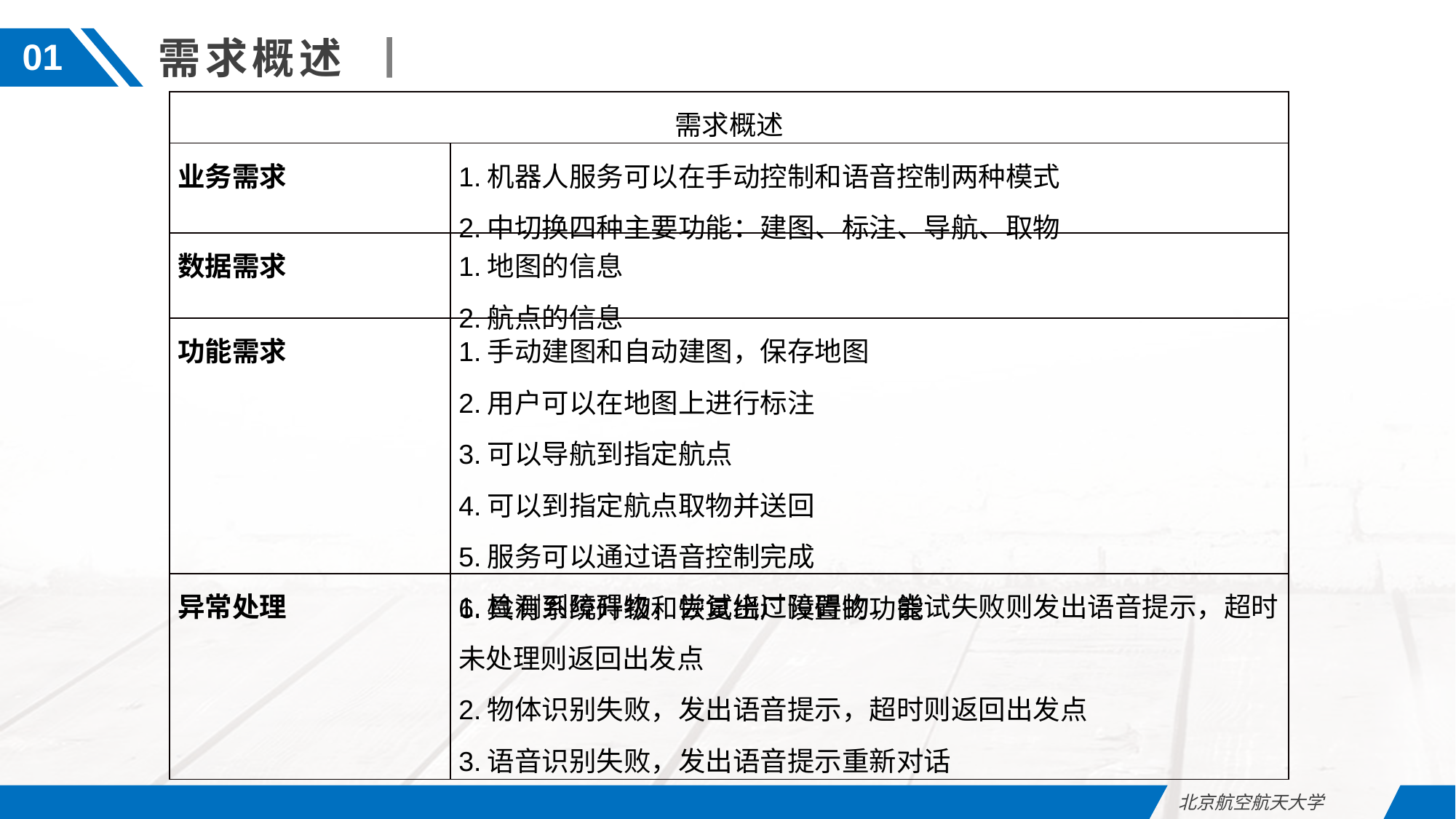

需求概述

01

| 需求概述 | 需求概述 |
| --- | --- |
| 业务需求 | 1.机器人服务可以在手动控制和语音控制两种模式 2.中切换四种主要功能：建图、标注、导航、取物 |
| 数据需求 | 1.地图的信息 2.航点的信息 |
| 功能需求 | 1.手动建图和自动建图，保存地图 2.用户可以在地图上进行标注 3.可以导航到指定航点 4.可以到指定航点取物并送回 5.服务可以通过语音控制完成 6.具有系统升级和恢复出厂设置的功能 |
| 异常处理 | 1.检测到障碍物，尝试绕过障碍物，尝试失败则发出语音提示，超时未处理则返回出发点 2.物体识别失败，发出语音提示，超时则返回出发点 3.语音识别失败，发出语音提示重新对话 |

北京航空航天大学